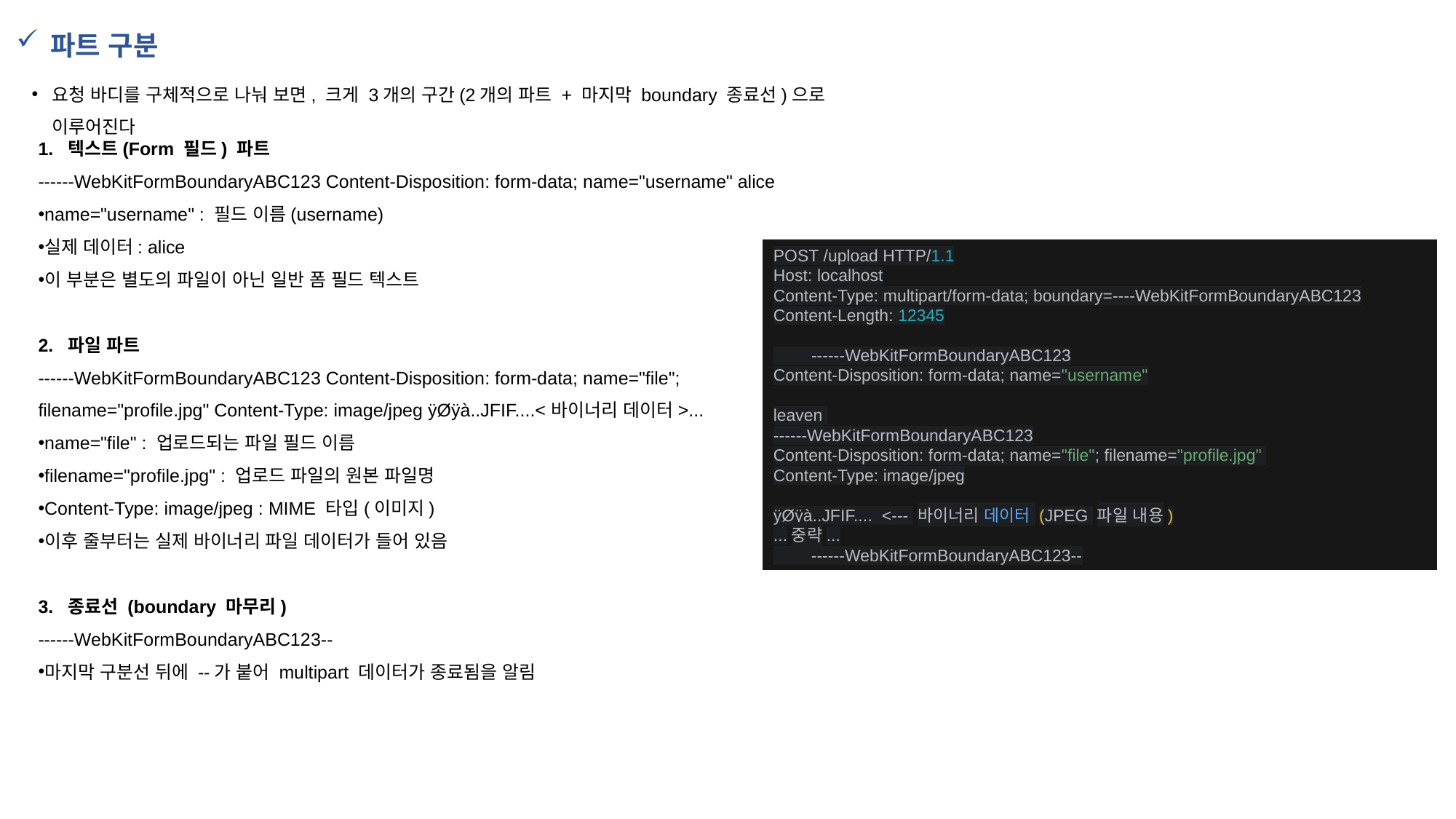

파트 구분
요청 바디를 구체적으로 나눠 보면, 크게 3개의 구간(2개의 파트 + 마지막 boundary 종료선)으로 이루어진다
1.  텍스트(Form 필드) 파트
------WebKitFormBoundaryABC123 Content-Disposition: form-data; name="username" alice
name="username" : 필드 이름(username)
실제 데이터: alice
이 부분은 별도의 파일이 아닌 일반 폼 필드 텍스트

2.  파일 파트
------WebKitFormBoundaryABC123 Content-Disposition: form-data; name="file"; filename="profile.jpg" Content-Type: image/jpeg ÿØÿà..JFIF....<바이너리 데이터>...
name="file" : 업로드되는 파일 필드 이름
filename="profile.jpg" : 업로드 파일의 원본 파일명
Content-Type: image/jpeg : MIME 타입(이미지)
이후 줄부터는 실제 바이너리 파일 데이터가 들어 있음

3.  종료선 (boundary 마무리)
------WebKitFormBoundaryABC123--
마지막 구분선 뒤에 --가 붙어 multipart 데이터가 종료됨을 알림
POST /upload HTTP/1.1
Host: localhost
Content-Type: multipart/form-data; boundary=----WebKitFormBoundaryABC123
Content-Length: 12345
        ------WebKitFormBoundaryABC123
Content-Disposition: form-data; name="username"
leaven
------WebKitFormBoundaryABC123
Content-Disposition: form-data; name="file"; filename="profile.jpg"
Content-Type: image/jpeg
ÿØÿà..JFIF....  <--- 바이너리 데이터 (JPEG 파일 내용)
...중략...
        ------WebKitFormBoundaryABC123--